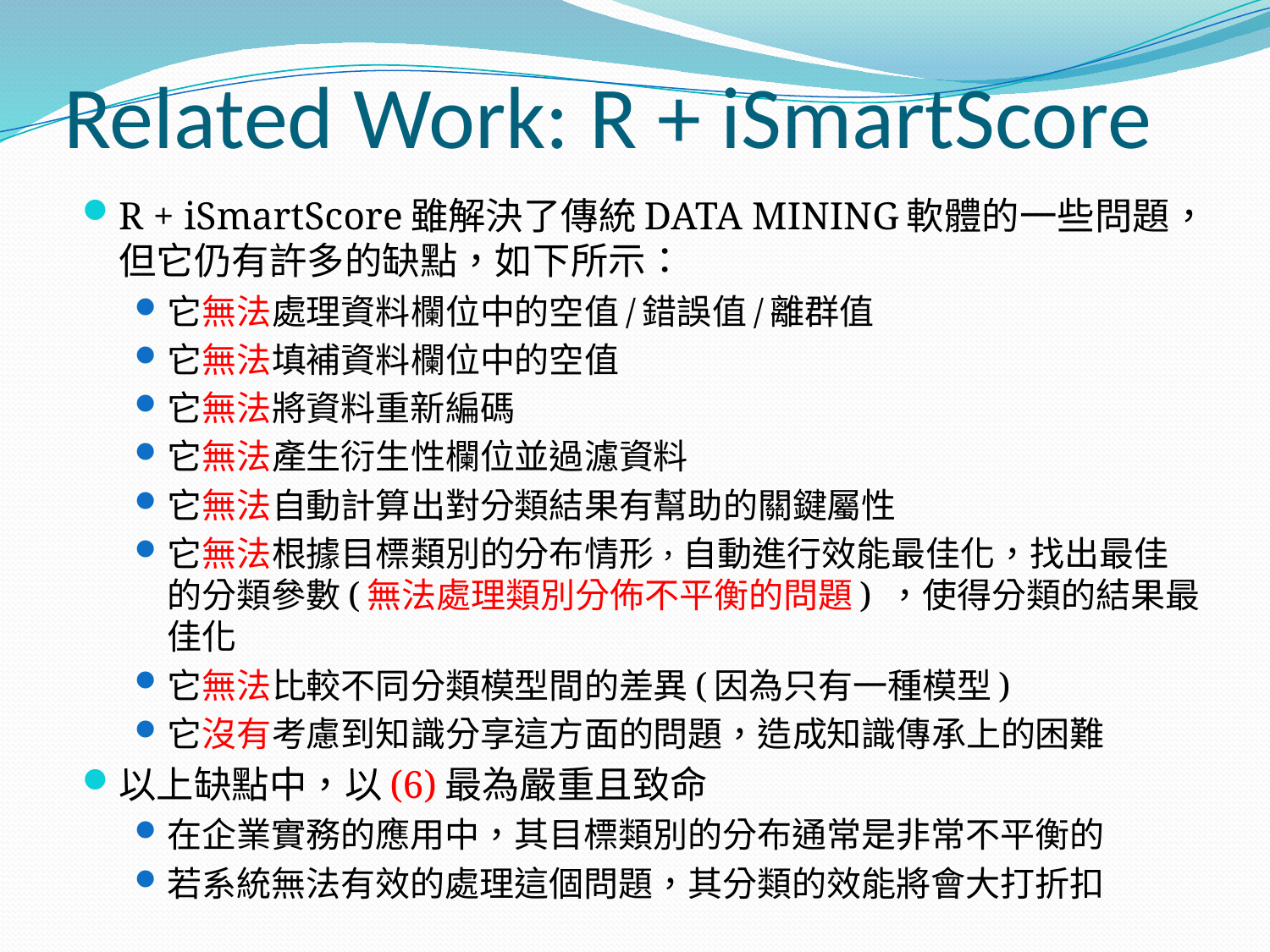

# Related Work: R + iSmartScore
R + iSmartScore雖解決了傳統DATA MINING軟體的一些問題，但它仍有許多的缺點，如下所示：
它無法處理資料欄位中的空值/錯誤值/離群值
它無法填補資料欄位中的空值
它無法將資料重新編碼
它無法產生衍生性欄位並過濾資料
它無法自動計算出對分類結果有幫助的關鍵屬性
它無法根據目標類別的分布情形，自動進行效能最佳化，找出最佳的分類參數(無法處理類別分佈不平衡的問題) ，使得分類的結果最佳化
它無法比較不同分類模型間的差異(因為只有一種模型)
它沒有考慮到知識分享這方面的問題，造成知識傳承上的困難
以上缺點中，以(6)最為嚴重且致命
在企業實務的應用中，其目標類別的分布通常是非常不平衡的
若系統無法有效的處理這個問題，其分類的效能將會大打折扣